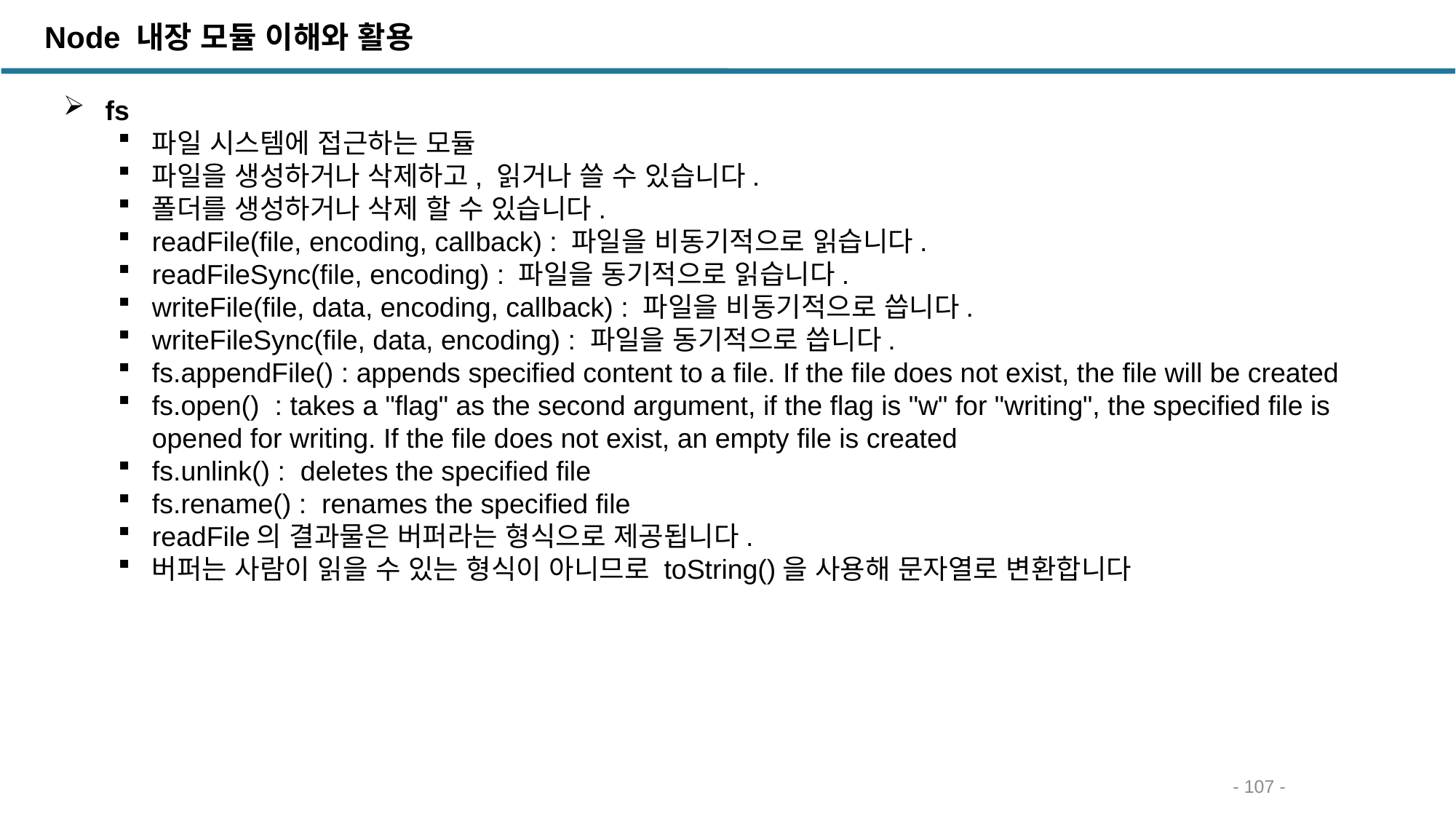

Node 내장 모듈 이해와 활용
 fs
파일 시스템에 접근하는 모듈
파일을 생성하거나 삭제하고, 읽거나 쓸 수 있습니다.
폴더를 생성하거나 삭제 할 수 있습니다.
readFile(file, encoding, callback) : 파일을 비동기적으로 읽습니다.
readFileSync(file, encoding) : 파일을 동기적으로 읽습니다.
writeFile(file, data, encoding, callback) : 파일을 비동기적으로 씁니다.
writeFileSync(file, data, encoding) : 파일을 동기적으로 씁니다.
fs.appendFile() : appends specified content to a file. If the file does not exist, the file will be created
fs.open()  : takes a "flag" as the second argument, if the flag is "w" for "writing", the specified file is opened for writing. If the file does not exist, an empty file is created
fs.unlink() :  deletes the specified file
fs.rename() :  renames the specified file
readFile의 결과물은 버퍼라는 형식으로 제공됩니다.
버퍼는 사람이 읽을 수 있는 형식이 아니므로 toString()을 사용해 문자열로 변환합니다

- 107 -